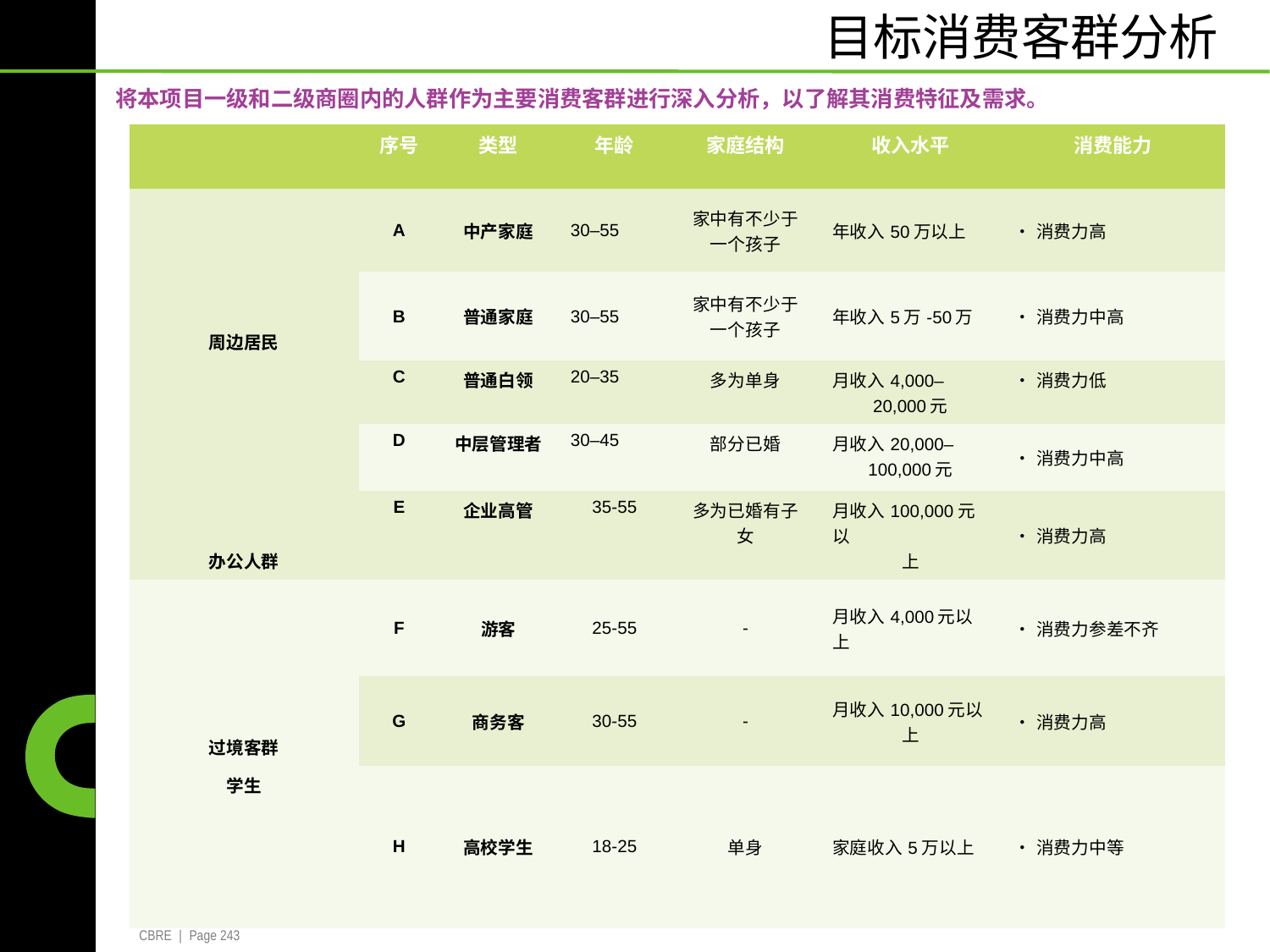

目标消费客群分析

将本项目一级和二级商圈内的人群作为主要消费客群进行深入分析，以了解其消费特征及需求。
|  | 序号 | 类型 | 年龄 | 家庭结构 | 收入水平 | 消费能力 |
| --- | --- | --- | --- | --- | --- | --- |
| 周边居民 | A | 中产家庭 | 30–55 | 家中有不少于 一个孩子 | 年收入50万以上 | •消费力高 |
|  | B | 普通家庭 | 30–55 | 家中有不少于 一个孩子 | 年收入5万-50万 | •消费力中高 |
| 办公人群 | C | 普通白领 | 20–35 | 多为单身 | 月收入4,000– 20,000元 | •消费力低 |
|  | D | 中层管理者 | 30–45 | 部分已婚 | 月收入20,000– 100,000元 | •消费力中高 |
|  | E | 企业高管 | 35-55 | 多为已婚有子 女 | 月收入100,000元以 上 | •消费力高 |
| 过境客群 | F | 游客 | 25-55 | - | 月收入4,000元以上 | •消费力参差不齐 |
|  | G | 商务客 | 30-55 | - | 月收入10,000元以 上 | •消费力高 |
| 学生 | H | 高校学生 | 18-25 | 单身 | 家庭收入5万以上 | •消费力中等 |

CBRE  |  Page 243